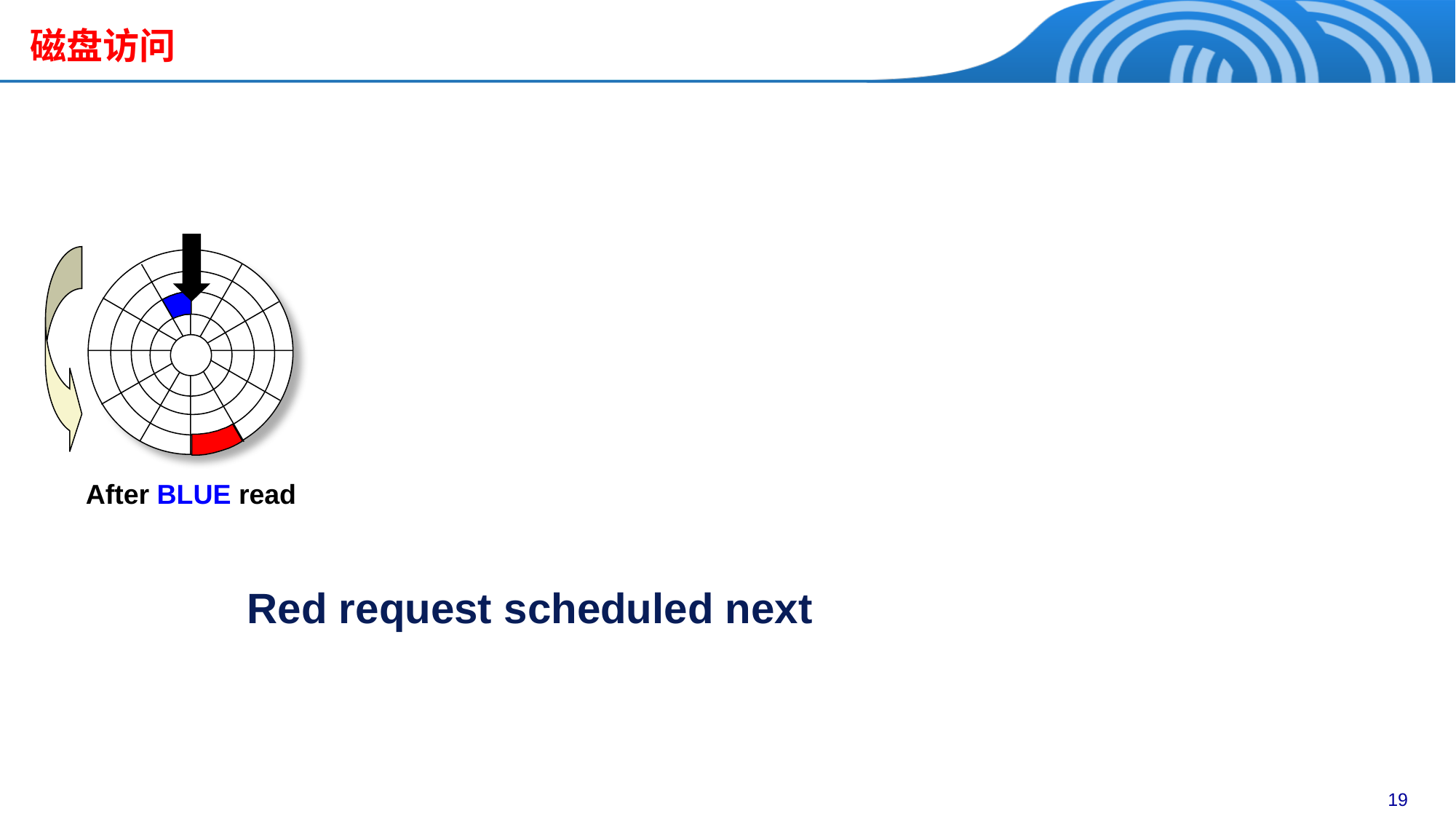

# 磁盘访问

After BLUE read
Red request scheduled next